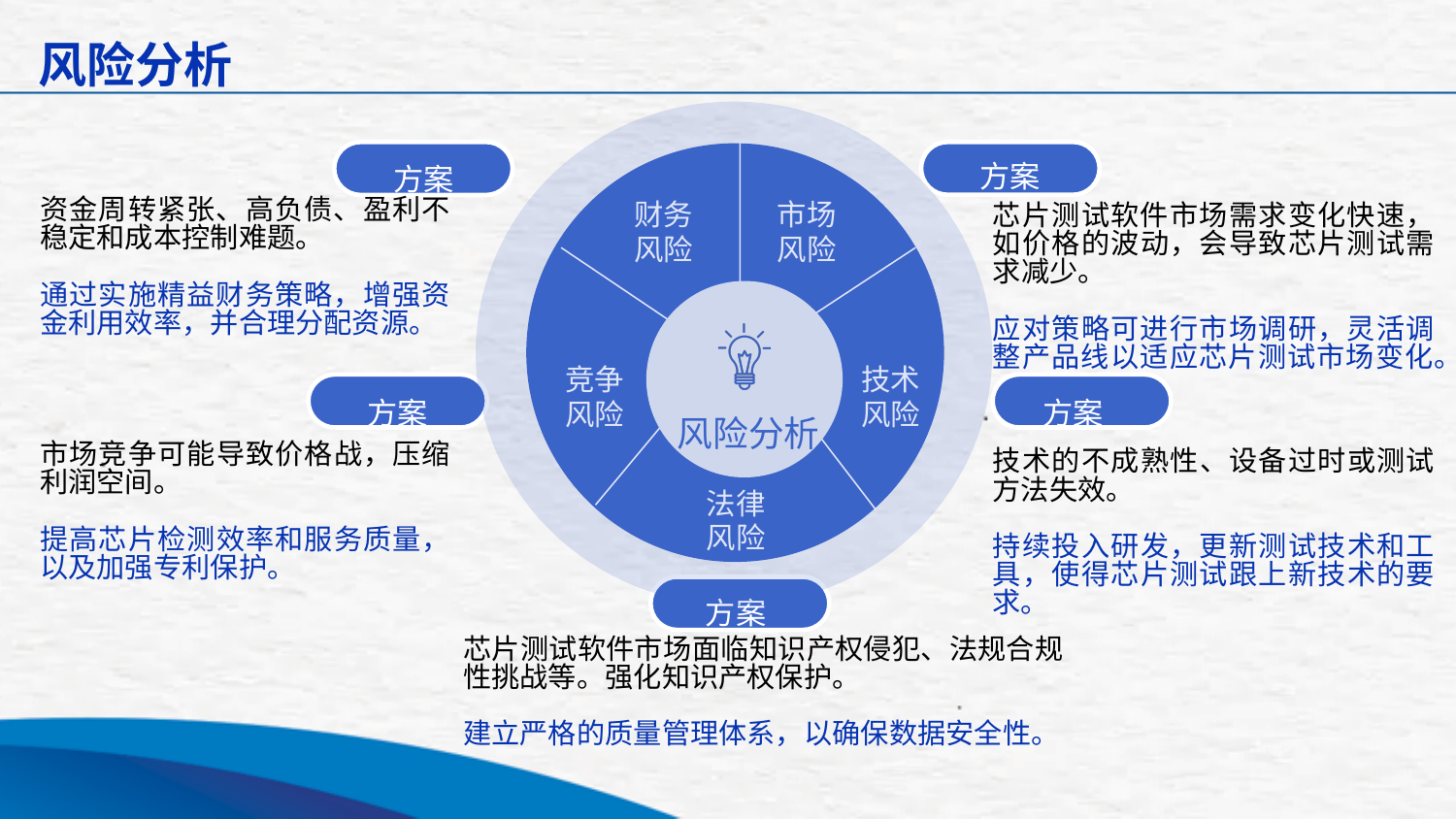

风险分析

方案
方案

资金周转紧张、高负债、盈利不稳定和成本控制难题。

通过实施精益财务策略，增强资金利用效率，并合理分配资源。
财务
风险
市场
风险
芯片测试软件市场需求变化快速，如价格的波动，会导致芯片测试需求减少。

应对策略可进行市场调研，灵活调整产品线以适应芯片测试市场变化。

风险分析
方案
方案
竞争
风险
技术
风险

市场竞争可能导致价格战，压缩利润空间。

提高芯片检测效率和服务质量，以及加强专利保护。
技术的不成熟性、设备过时或测试方法失效。

持续投入研发，更新测试技术和工具，使得芯片测试跟上新技术的要求。
法律
风险
方案

芯片测试软件市场面临知识产权侵犯、法规合规性挑战等。强化知识产权保护。

建立严格的质量管理体系，以确保数据安全性。